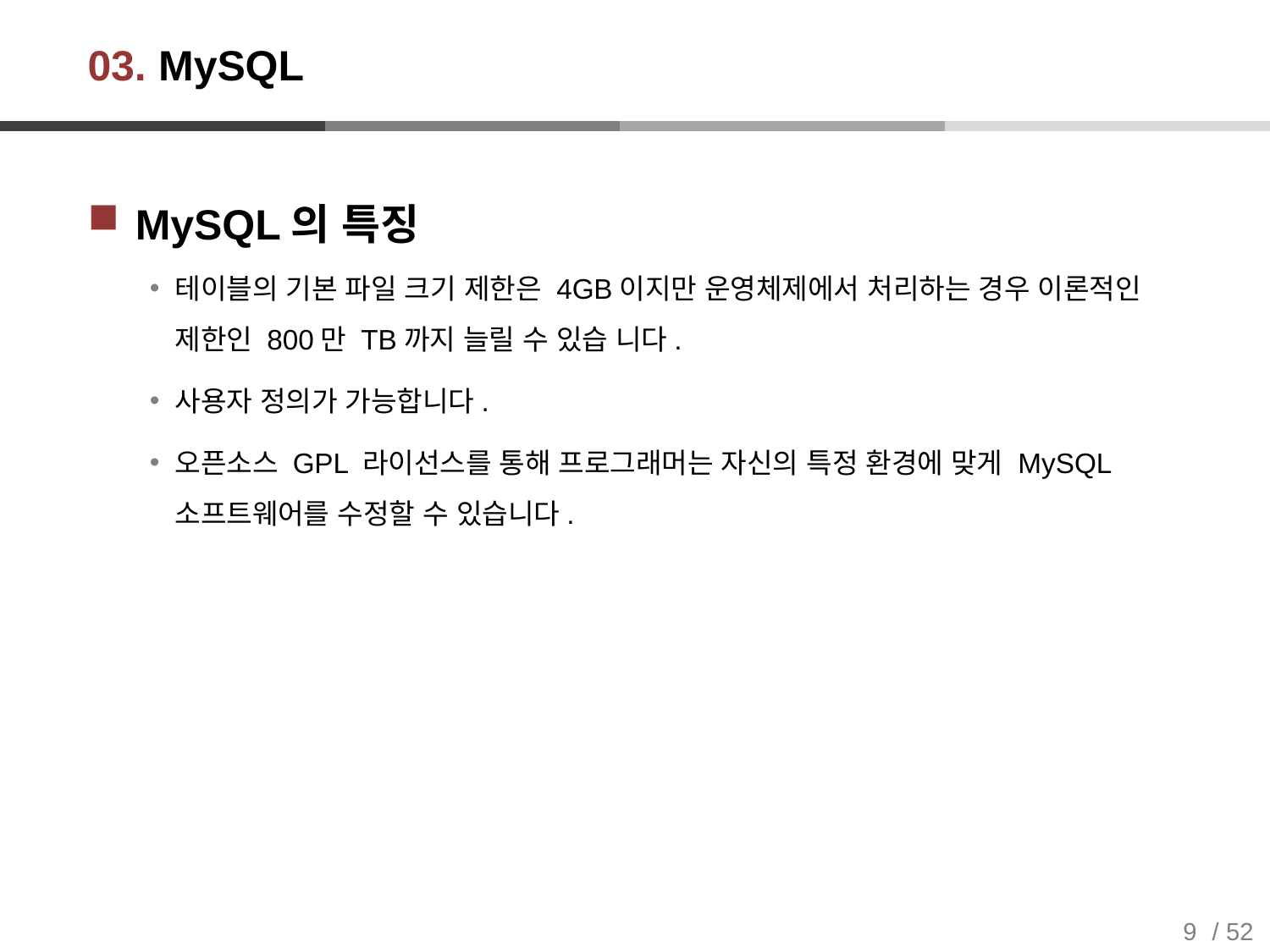

# 03. MySQL
MySQL의 특징
테이블의 기본 파일 크기 제한은 4GB이지만 운영체제에서 처리하는 경우 이론적인 제한인 800만 TB까지 늘릴 수 있습 니다.
사용자 정의가 가능합니다.
오픈소스 GPL 라이선스를 통해 프로그래머는 자신의 특정 환경에 맞게 MySQL 소프트웨어를 수정할 수 있습니다.